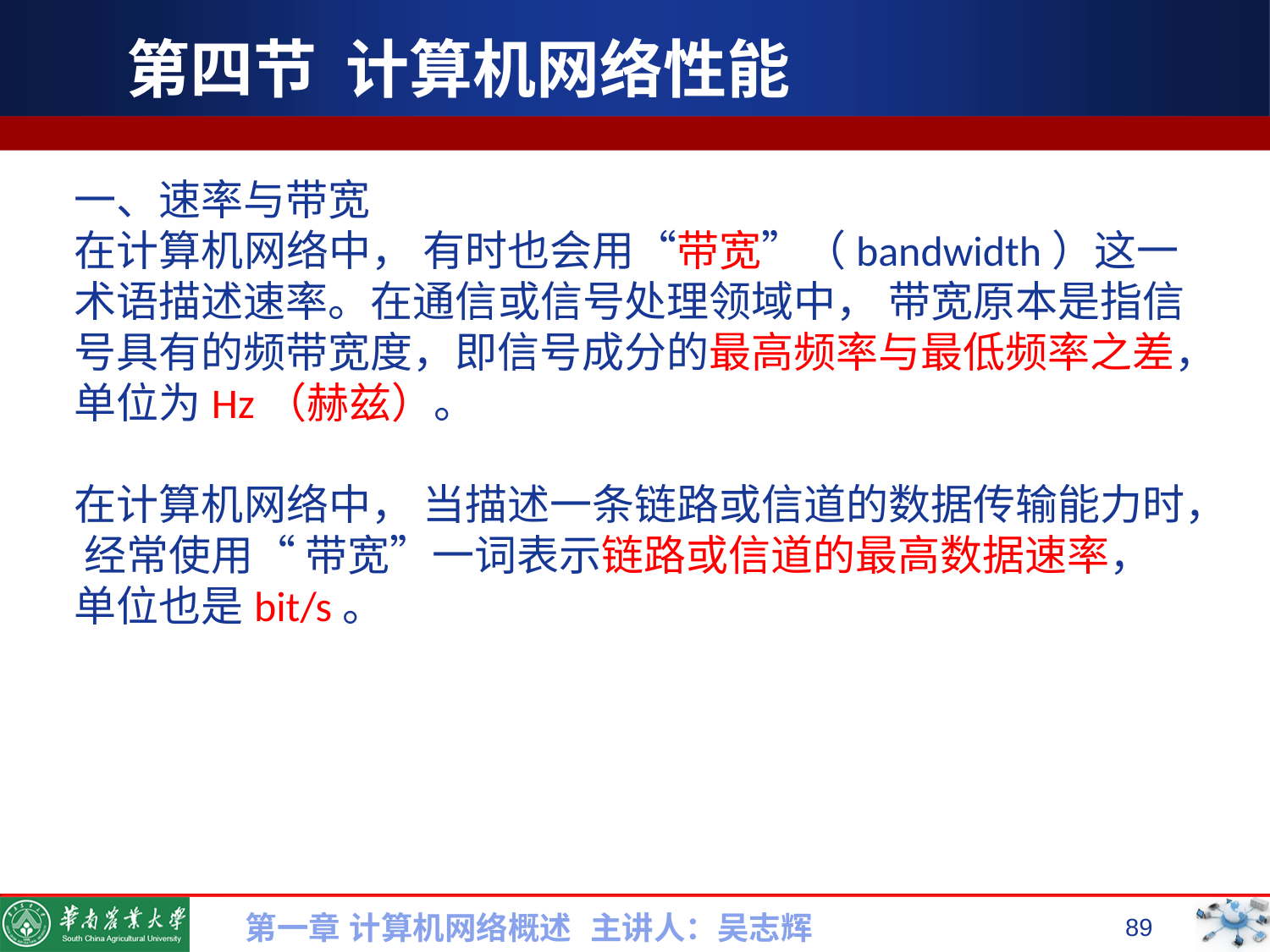

# 第四节  计算机网络性能
一、速率与带宽
在计算机网络中， 有时也会用“带宽”（bandwidth）这一术语描述速率。在通信或信号处理领域中， 带宽原本是指信号具有的频带宽度，即信号成分的最高频率与最低频率之差，
单位为Hz（赫兹）。

在计算机网络中， 当描述一条链路或信道的数据传输能力时， 经常使用“ 带宽”一词表示链路或信道的最高数据速率， 单位也是bit/s。
第一章 计算机网络概述  主讲人：吴志辉
89